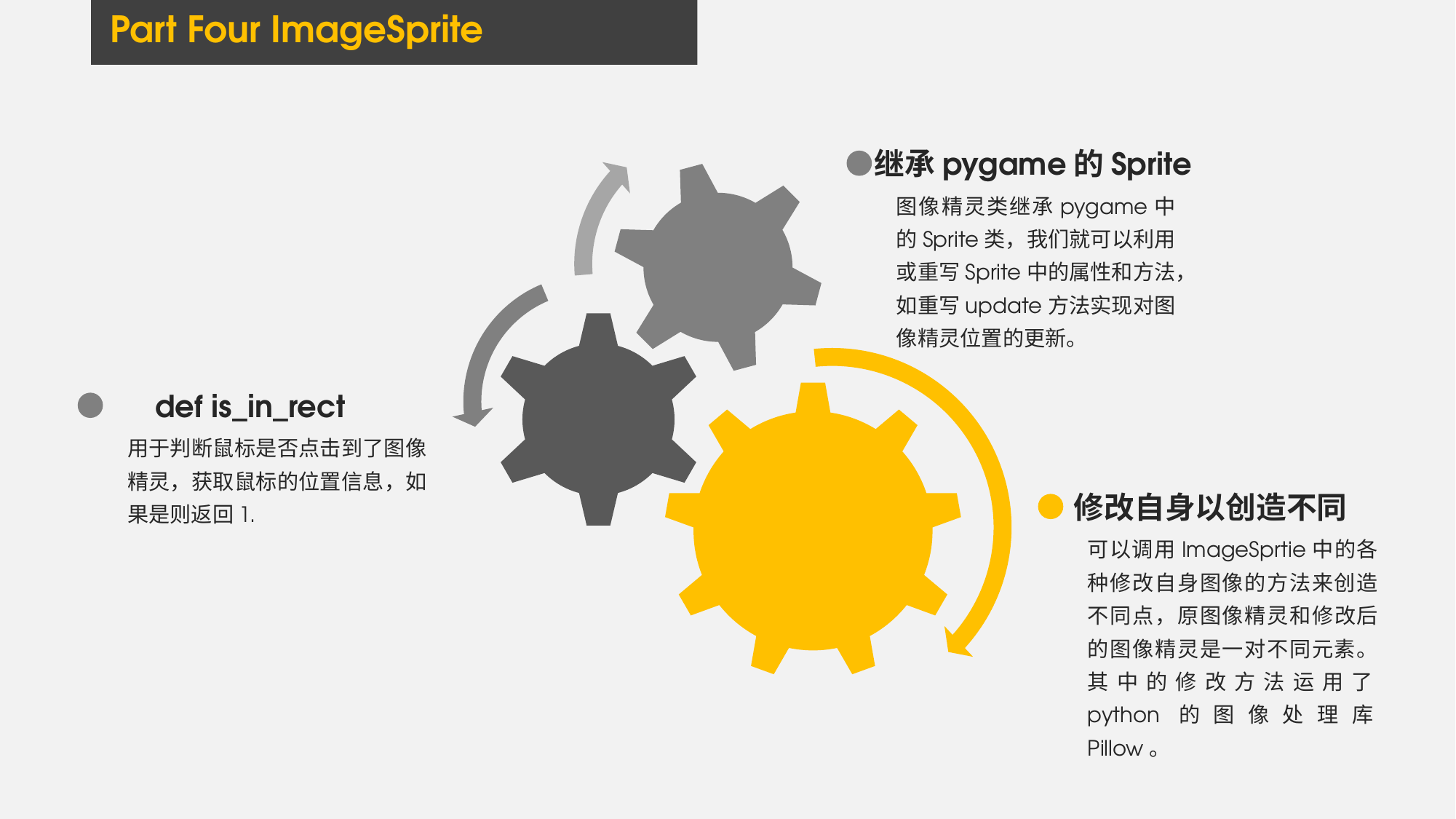

Part Four ImageSprite

继承pygame的Sprite

图像精灵类继承pygame中的Sprite类，我们就可以利用或重写Sprite中的属性和方法，如重写update方法实现对图像精灵位置的更新。

def is_in_rect

用于判断鼠标是否点击到了图像精灵，获取鼠标的位置信息，如果是则返回1.
修改自身以创造不同

可以调用ImageSprtie中的各种修改自身图像的方法来创造不同点，原图像精灵和修改后的图像精灵是一对不同元素。其中的修改方法运用了python的图像处理库Pillow。